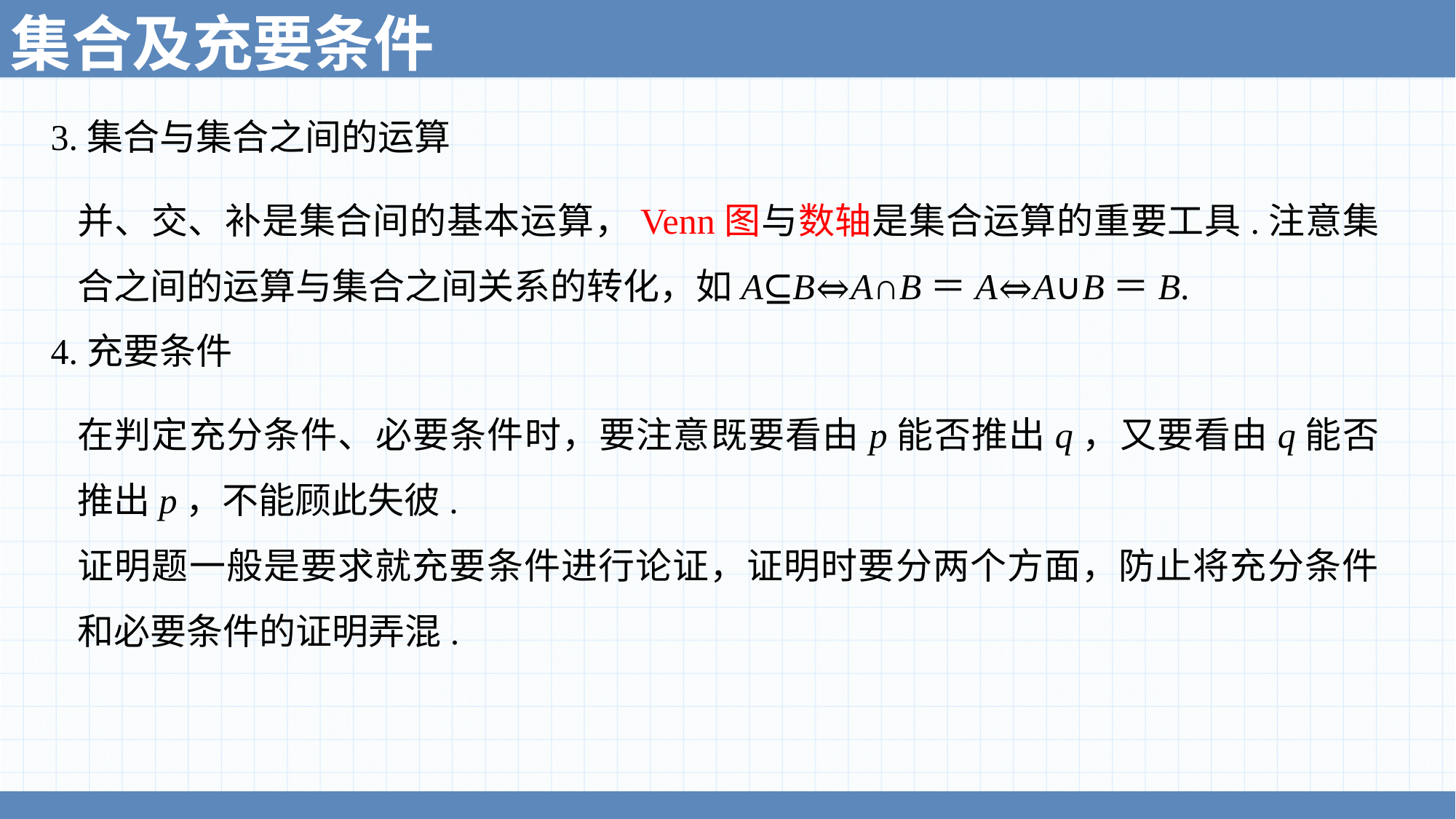

集合及充要条件
3.集合与集合之间的运算
并、交、补是集合间的基本运算，Venn图与数轴是集合运算的重要工具.注意集合之间的运算与集合之间关系的转化，如A⊆B⇔A∩B＝A⇔A∪B＝B.
4.充要条件
在判定充分条件、必要条件时，要注意既要看由p能否推出q，又要看由q能否推出p，不能顾此失彼.
证明题一般是要求就充要条件进行论证，证明时要分两个方面，防止将充分条件和必要条件的证明弄混.